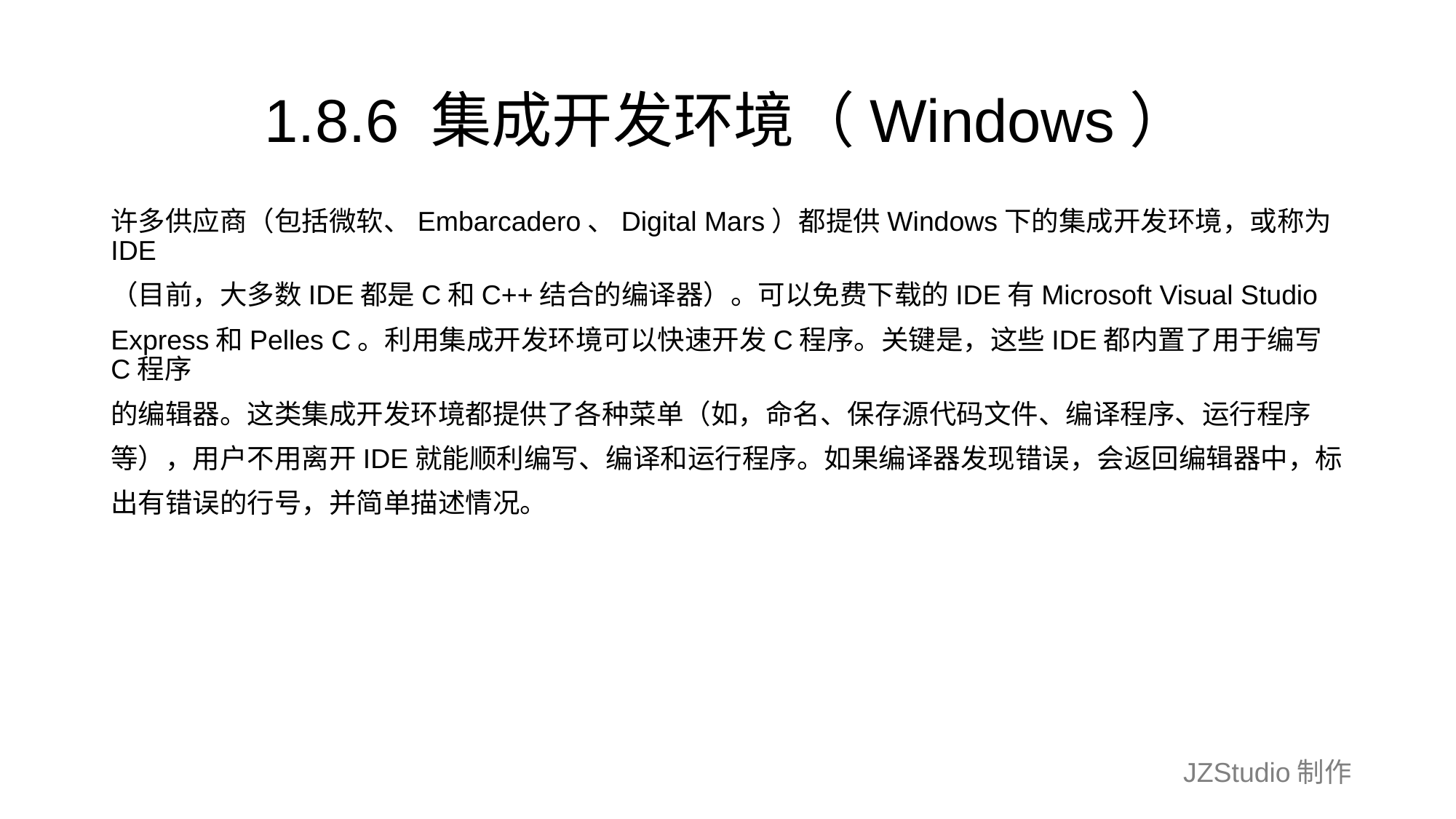

# 1.8.6 集成开发环境（Windows）
许多供应商（包括微软、Embarcadero、Digital Mars）都提供Windows下的集成开发环境，或称为IDE
（目前，大多数IDE都是C和C++结合的编译器）。可以免费下载的IDE有Microsoft Visual Studio
Express和Pelles C。利用集成开发环境可以快速开发C程序。关键是，这些IDE都内置了用于编写C程序
的编辑器。这类集成开发环境都提供了各种菜单（如，命名、保存源代码文件、编译程序、运行程序
等），用户不用离开IDE就能顺利编写、编译和运行程序。如果编译器发现错误，会返回编辑器中，标
出有错误的行号，并简单描述情况。